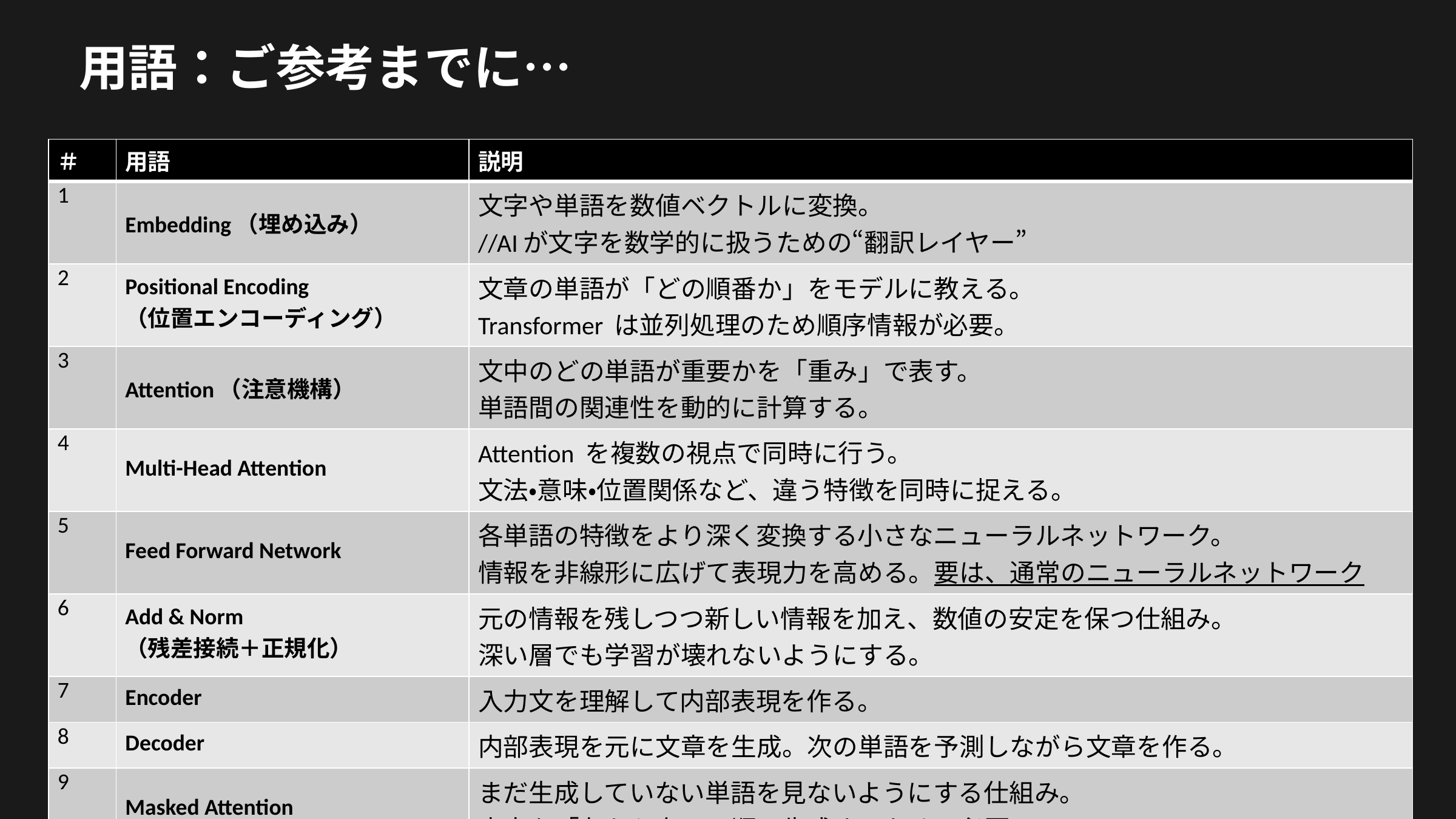

用語：ご参考までに…
| ＃ | 用語 | 説明 |
| --- | --- | --- |
| 1 | Embedding（埋め込み） | 文字や単語を数値ベクトルに変換。 //AIが文字を数学的に扱うための“翻訳レイヤー” |
| 2 | Positional Encoding （位置エンコーディング） | 文章の単語が「どの順番か」をモデルに教える。 Transformer は並列処理のため順序情報が必要。 |
| 3 | Attention（注意機構） | 文中のどの単語が重要かを「重み」で表す。 単語間の関連性を動的に計算する。 |
| 4 | Multi-Head Attention | Attention を複数の視点で同時に行う。 文法・意味・位置関係など、違う特徴を同時に捉える。 |
| 5 | Feed Forward Network | 各単語の特徴をより深く変換する小さなニューラルネットワーク。 情報を非線形に広げて表現力を高める。要は、通常のニューラルネットワーク |
| 6 | Add & Norm （残差接続＋正規化） | 元の情報を残しつつ新しい情報を加え、数値の安定を保つ仕組み。 深い層でも学習が壊れないようにする。 |
| 7 | Encoder | 入力文を理解して内部表現を作る。 |
| 8 | Decoder | 内部表現を元に文章を生成。次の単語を予測しながら文章を作る。 |
| 9 | Masked Attention | まだ生成していない単語を見ないようにする仕組み。 文章を「左から右へ」順に生成するために必要。 |
| 10 | Softmax | 次に来る単語の“確率分布”を計算する関数。最も確率が高い単語を出力する。 |